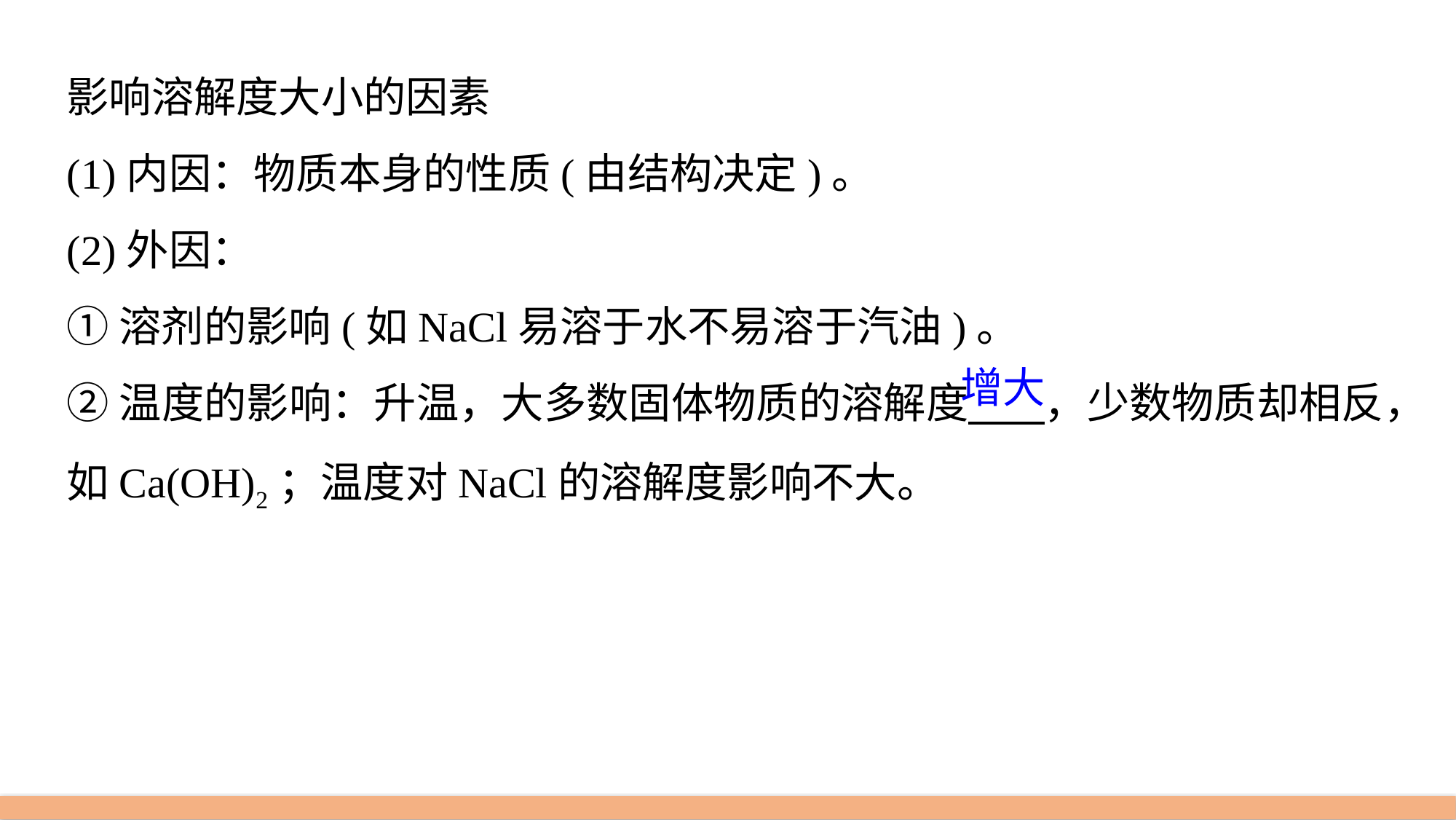

影响溶解度大小的因素
(1)内因：物质本身的性质(由结构决定)。
(2)外因：
①溶剂的影响(如NaCl易溶于水不易溶于汽油)。
②温度的影响：升温，大多数固体物质的溶解度        ，少数物质却相反，如Ca(OH)2；温度对NaCl的溶解度影响不大。
增大